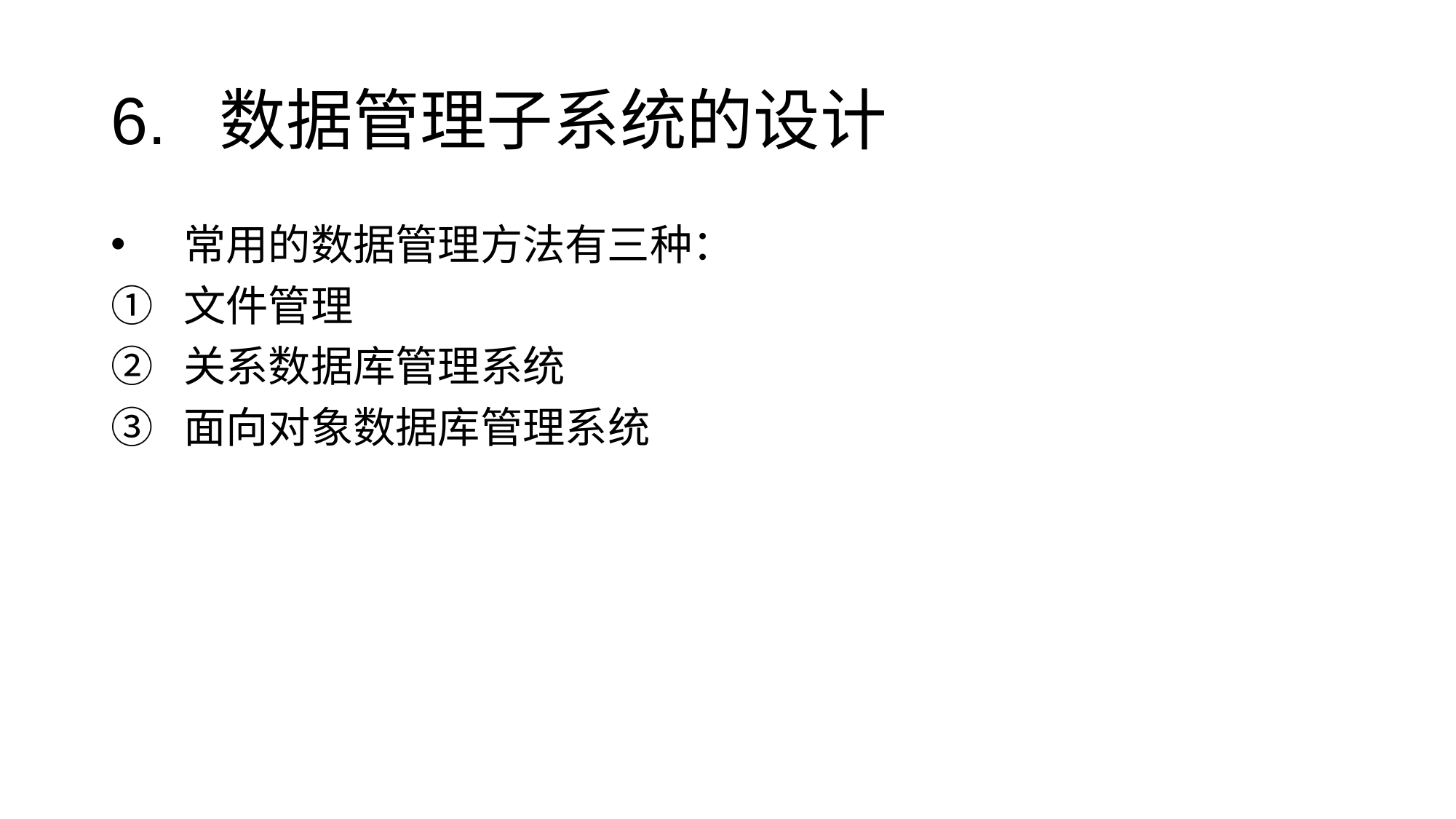

# 6.  数据管理子系统的设计
常用的数据管理方法有三种：
文件管理
关系数据库管理系统
面向对象数据库管理系统